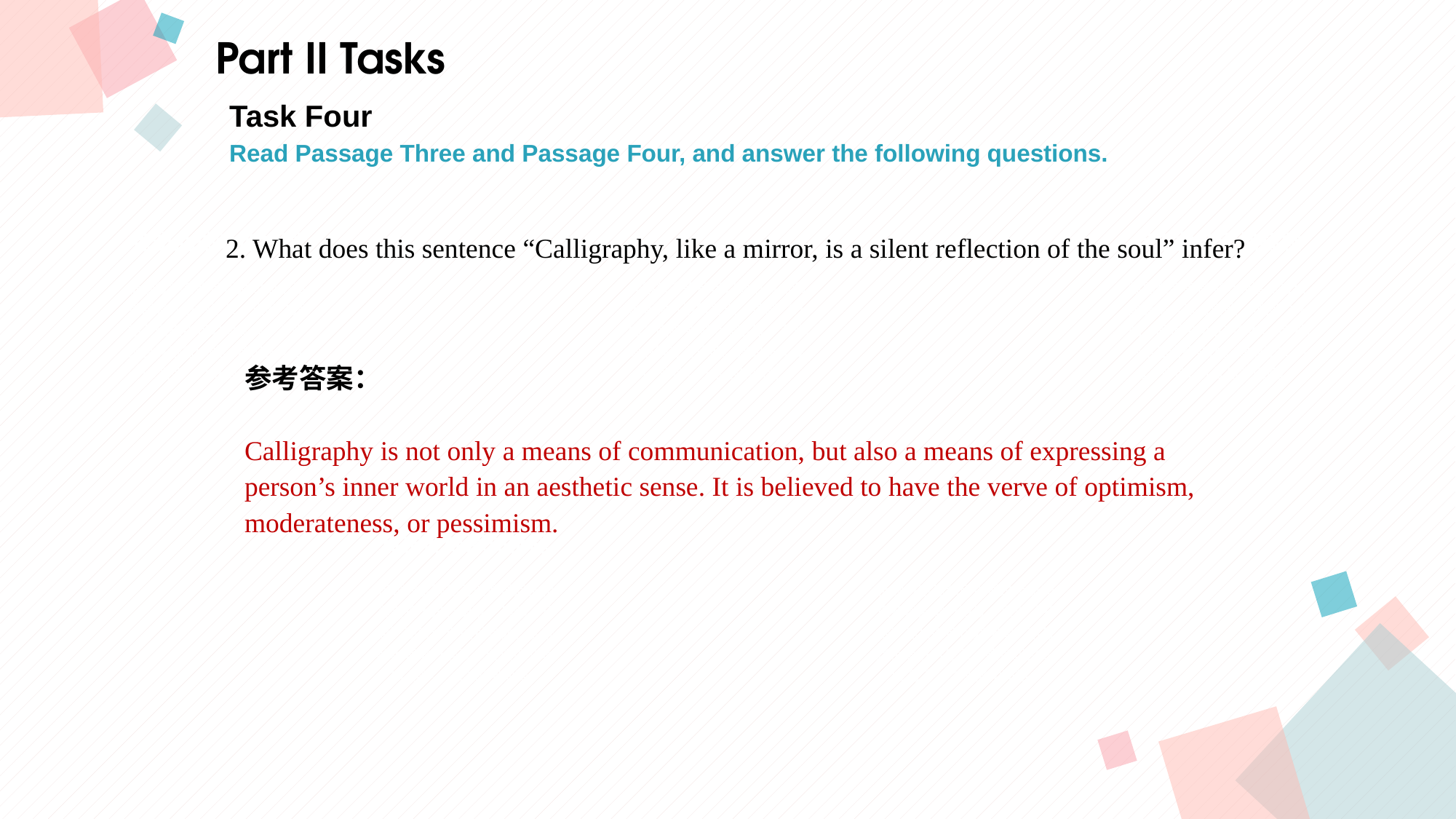

Part II Tasks
Task Four

Read Passage Three and Passage Four, and answer the following questions.
点击此处添加标题
点击此处添加标题
2. What does this sentence “Calligraphy, like a mirror, is a silent reflection of the soul” infer?
标题数字等都可以通过点击和重新输入进行更改，顶部“开始”面板中可以对字体、字号、颜色等进行修改。建议正文8-14号字，1.3倍字间距。
标题数字等都可以通过点击和重新输入进行更改，顶部“开始”面板中可以对字体、字号、颜色等进行修改。建议正文8-14号字，1.3倍字间距。
标题数字等都可以通过点击和重新输入进行更改，顶部“开始”面板中可以对字体、字号、颜色等进行修改。建议正文8-14号字，1.3倍字间距。
参考答案：

Calligraphy is not only a means of communication, but also a means of expressing a
person’s inner world in an aesthetic sense. It is believed to have the verve of optimism,
moderateness, or pessimism.
点击此处添加标题
标题数字等都可以通过点击和重新输入进行更改，顶部“开始”面板中可以对字体、字号、颜色等进行修改。建议正文8-14号字，1.3倍字间距。
标题数字等都可以通过点击和重新输入进行更改，顶部“开始”面板中可以对字体、字号、颜色等进行修改。建议正文8-14号字，1.3倍字间距。